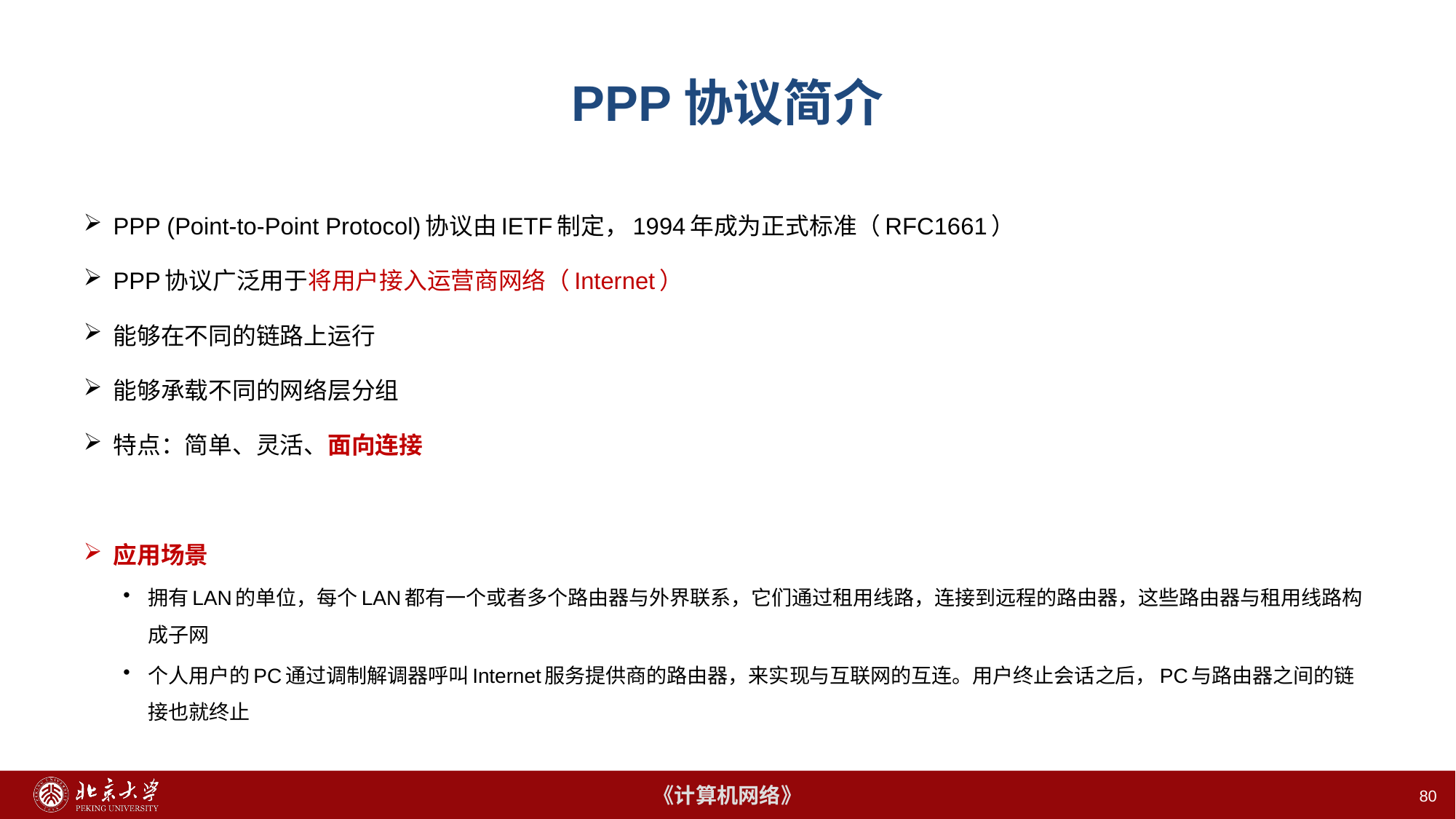

80
# PPP协议简介
PPP (Point-to-Point Protocol)协议由IETF制定，1994年成为正式标准（RFC1661）
PPP协议广泛用于将用户接入运营商网络（Internet）
能够在不同的链路上运行
能够承载不同的网络层分组
特点：简单、灵活、面向连接

应用场景
拥有LAN的单位，每个LAN都有一个或者多个路由器与外界联系，它们通过租用线路，连接到远程的路由器，这些路由器与租用线路构成子网
个人用户的PC通过调制解调器呼叫Internet服务提供商的路由器，来实现与互联网的互连。用户终止会话之后，PC与路由器之间的链接也就终止